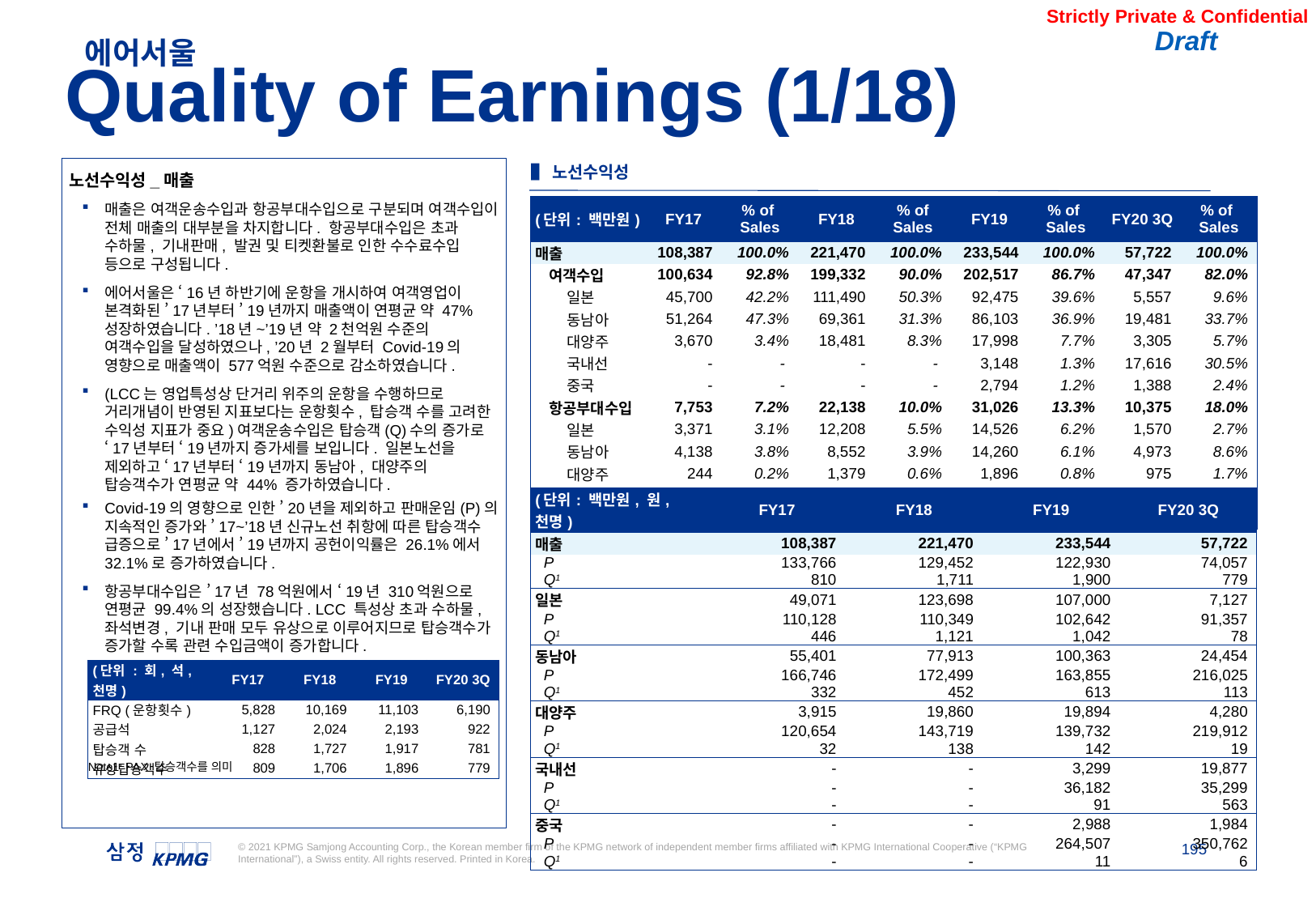

에어서울
Quality of Earnings (1/18)
▌노선수익성

노선수익성_매출
매출은 여객운송수입과 항공부대수입으로 구분되며 여객수입이 전체 매출의 대부분을 차지합니다. 항공부대수입은 초과 수하물, 기내판매, 발권 및 티켓환불로 인한 수수료수입 등으로 구성됩니다.
에어서울은 ‘16년 하반기에 운항을 개시하여 여객영업이 본격화된 ’17년부터 ’19년까지 매출액이 연평균 약 47% 성장하였습니다. ’18년~’19년 약 2천억원 수준의 여객수입을 달성하였으나, ’20년 2월부터 Covid-19의 영향으로 매출액이 577억원 수준으로 감소하였습니다.
(LCC는 영업특성상 단거리 위주의 운항을 수행하므로 거리개념이 반영된 지표보다는 운항횟수, 탑승객 수를 고려한 수익성 지표가 중요)여객운송수입은 탑승객(Q)수의 증가로 ‘17년부터 ‘19년까지 증가세를 보입니다. 일본노선을 제외하고 ‘17년부터 ‘19년까지 동남아, 대양주의 탑승객수가 연평균 약 44% 증가하였습니다.
Covid-19의 영향으로 인한 ’20년을 제외하고 판매운임(P)의 지속적인 증가와 ’17~’18년 신규노선 취항에 따른 탑승객수 급증으로 ’17년에서 ’19년까지 공헌이익률은 26.1%에서 32.1%로 증가하였습니다.
항공부대수입은 ’17년 78억원에서 ‘19년 310억원으로 연평균 99.4%의 성장했습니다. LCC 특성상 초과 수하물, 좌석변경, 기내 판매 모두 유상으로 이루어지므로 탑승객수가 증가할 수록 관련 수입금액이 증가합니다.

| (단위: 백만원) | FY17 | % of Sales | FY18 | % of Sales | FY19 | % of Sales | FY20 3Q | % of Sales |
| --- | --- | --- | --- | --- | --- | --- | --- | --- |
| 매출 | 108,387 | 100.0% | 221,470 | 100.0% | 233,544 | 100.0% | 57,722 | 100.0% |
| 여객수입 | 100,634 | 92.8% | 199,332 | 90.0% | 202,517 | 86.7% | 47,347 | 82.0% |
| 일본 | 45,700 | 42.2% | 111,490 | 50.3% | 92,475 | 39.6% | 5,557 | 9.6% |
| 동남아 | 51,264 | 47.3% | 69,361 | 31.3% | 86,103 | 36.9% | 19,481 | 33.7% |
| 대양주 | 3,670 | 3.4% | 18,481 | 8.3% | 17,998 | 7.7% | 3,305 | 5.7% |
| 국내선 | - | - | - | - | 3,148 | 1.3% | 17,616 | 30.5% |
| 중국 | - | - | - | - | 2,794 | 1.2% | 1,388 | 2.4% |
| 항공부대수입 | 7,753 | 7.2% | 22,138 | 10.0% | 31,026 | 13.3% | 10,375 | 18.0% |
| 일본 | 3,371 | 3.1% | 12,208 | 5.5% | 14,526 | 6.2% | 1,570 | 2.7% |
| 동남아 | 4,138 | 3.8% | 8,552 | 3.9% | 14,260 | 6.1% | 4,973 | 8.6% |
| 대양주 | 244 | 0.2% | 1,379 | 0.6% | 1,896 | 0.8% | 975 | 1.7% |
| 국내선 | - | - | - | - | 151 | 0.1% | 2,261 | 3.9% |
| 중국 | - | - | - | - | 194 | 0.1% | 596 | 1.0% |
| (단위: 백만원, 원, 천명) | FY17 | FY18 | FY19 | FY20 3Q |
| --- | --- | --- | --- | --- |
| 매출 | 108,387 | 221,470 | 233,544 | 57,722 |
| P | 133,766 | 129,452 | 122,930 | 74,057 |
| Q1 | 810 | 1,711 | 1,900 | 779 |
| 일본 | 49,071 | 123,698 | 107,000 | 7,127 |
| P | 110,128 | 110,349 | 102,642 | 91,357 |
| Q1 | 446 | 1,121 | 1,042 | 78 |
| 동남아 | 55,401 | 77,913 | 100,363 | 24,454 |
| P | 166,746 | 172,499 | 163,855 | 216,025 |
| Q1 | 332 | 452 | 613 | 113 |
| 대양주 | 3,915 | 19,860 | 19,894 | 4,280 |
| P | 120,654 | 143,719 | 139,732 | 219,912 |
| Q1 | 32 | 138 | 142 | 19 |
| 국내선 | - | - | 3,299 | 19,877 |
| P | - | - | 36,182 | 35,299 |
| Q1 | - | - | 91 | 563 |
| 중국 | - | - | 2,988 | 1,984 |
| P | - | - | 264,507 | 350,762 |
| Q1 | - | - | 11 | 6 |
| (단위 : 회, 석, 천명) | FY17 | FY18 | FY19 | FY20 3Q |
| --- | --- | --- | --- | --- |
| FRQ (운항횟수) | 5,828 | 10,169 | 11,103 | 6,190 |
| 공급석 | 1,127 | 2,024 | 2,193 | 922 |
| 탑승객 수 | 828 | 1,727 | 1,917 | 781 |
| 유상탑승객수 | 809 | 1,706 | 1,896 | 779 |
Note1: PAX 탑승객수를 의미